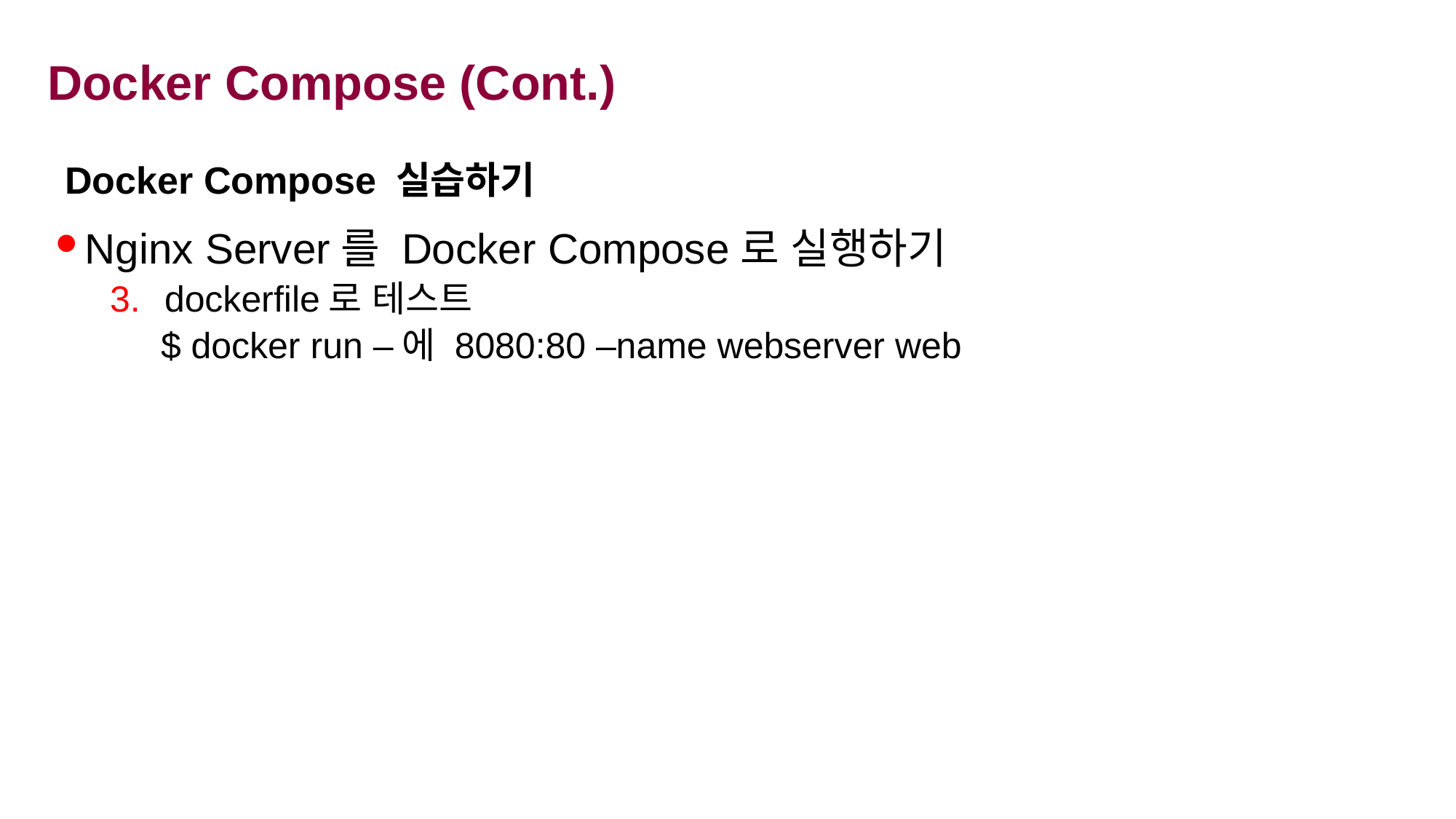

# Docker Compose (Cont.)
Docker Compose 실습하기
Nginx Server를 Docker Compose로 실행하기
dockerfile로 테스트
     $ docker run –에 8080:80 –name webserver web